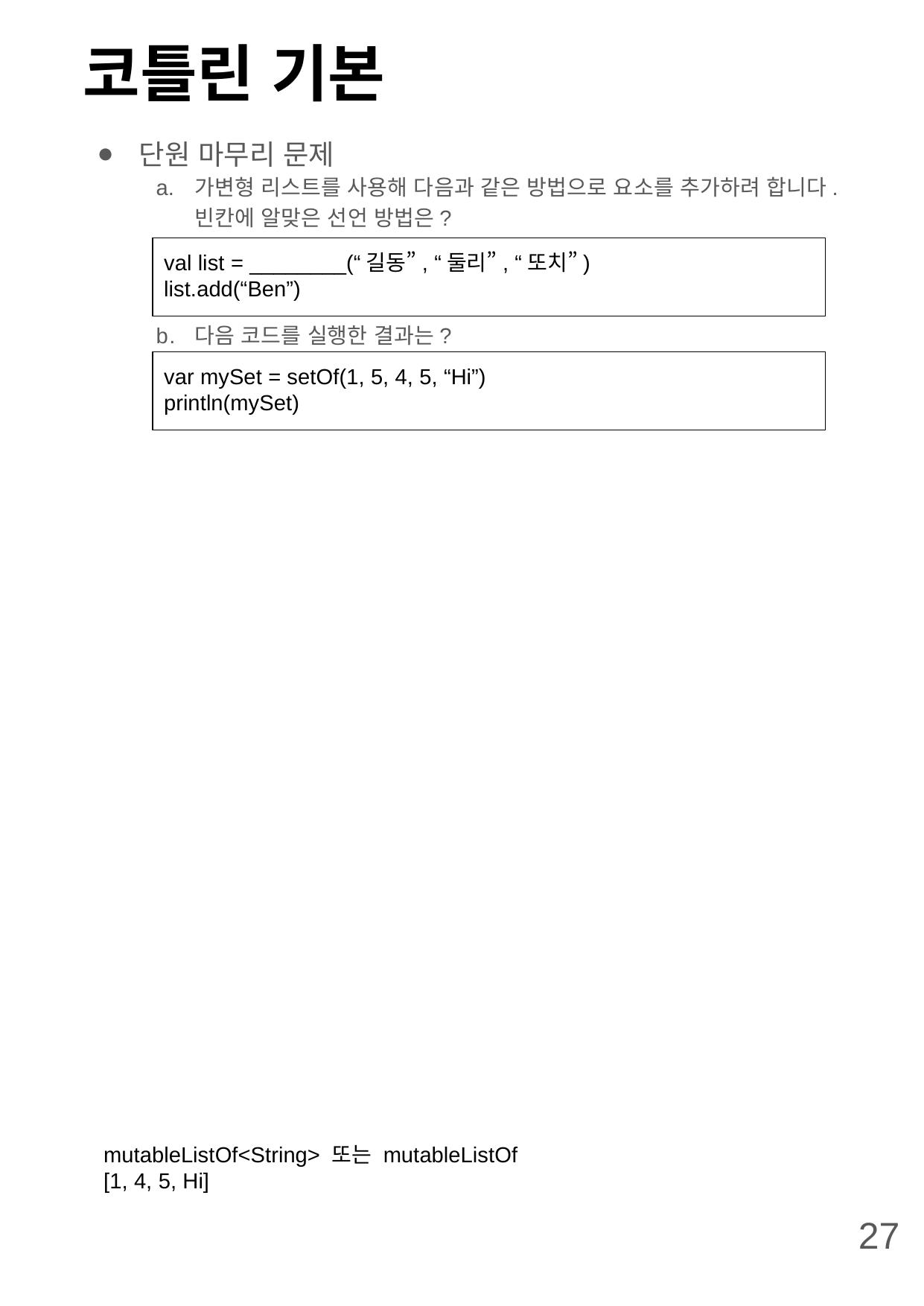

# 코틀린 기본
단원 마무리 문제
가변형 리스트를 사용해 다음과 같은 방법으로 요소를 추가하려 합니다. 빈칸에 알맞은 선언 방법은?

다음 코드를 실행한 결과는?

val list = ________(“길동”, “둘리”, “또치”)
list.add(“Ben”)
var mySet = setOf(1, 5, 4, 5, “Hi”)
println(mySet)
mutableListOf<String> 또는 mutableListOf
[1, 4, 5, Hi]

27